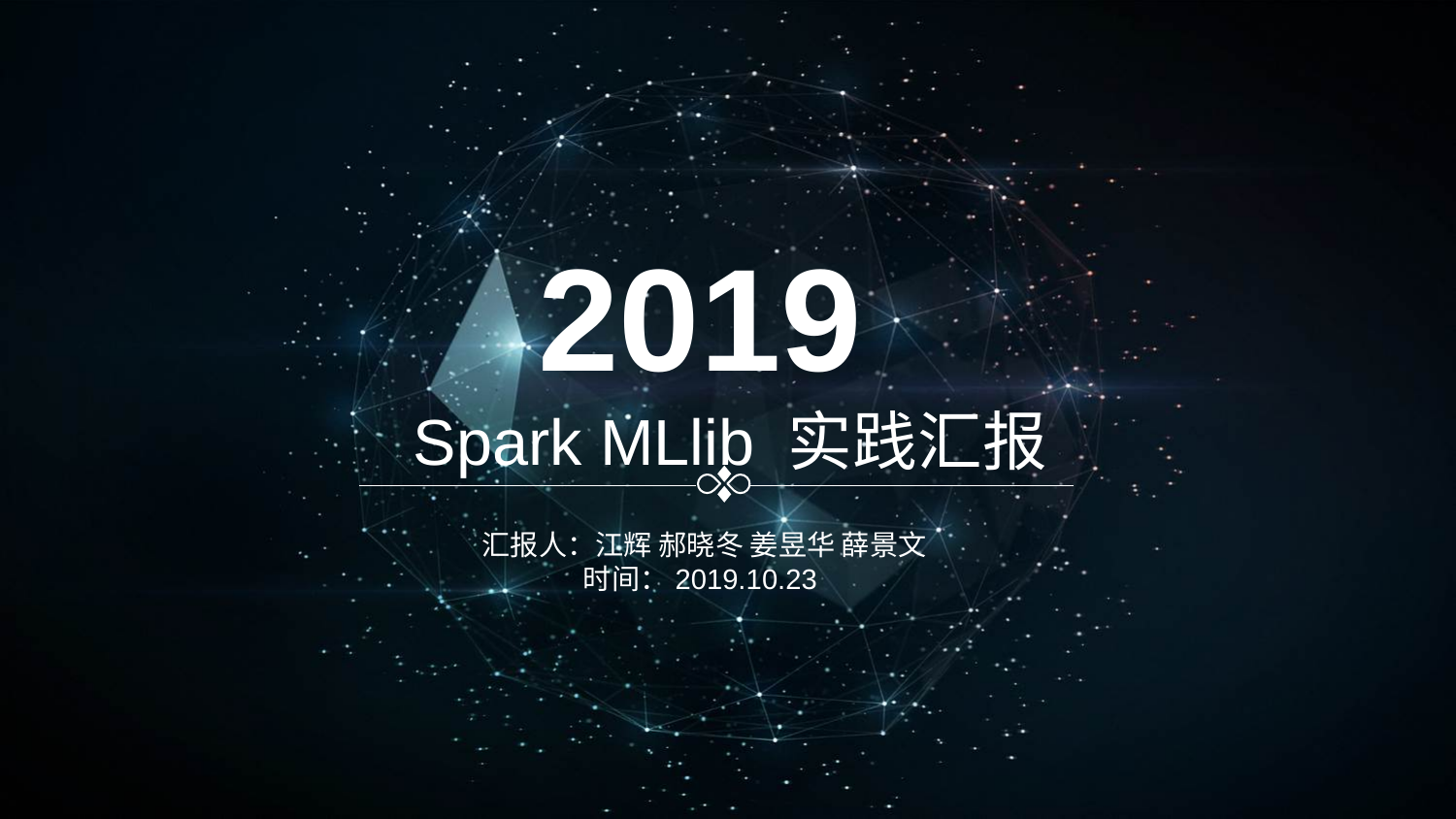

2019
Spark MLlib 实践汇报

汇报人：江辉 郝晓冬 姜昱华 薛景文
时间：2019.10.23